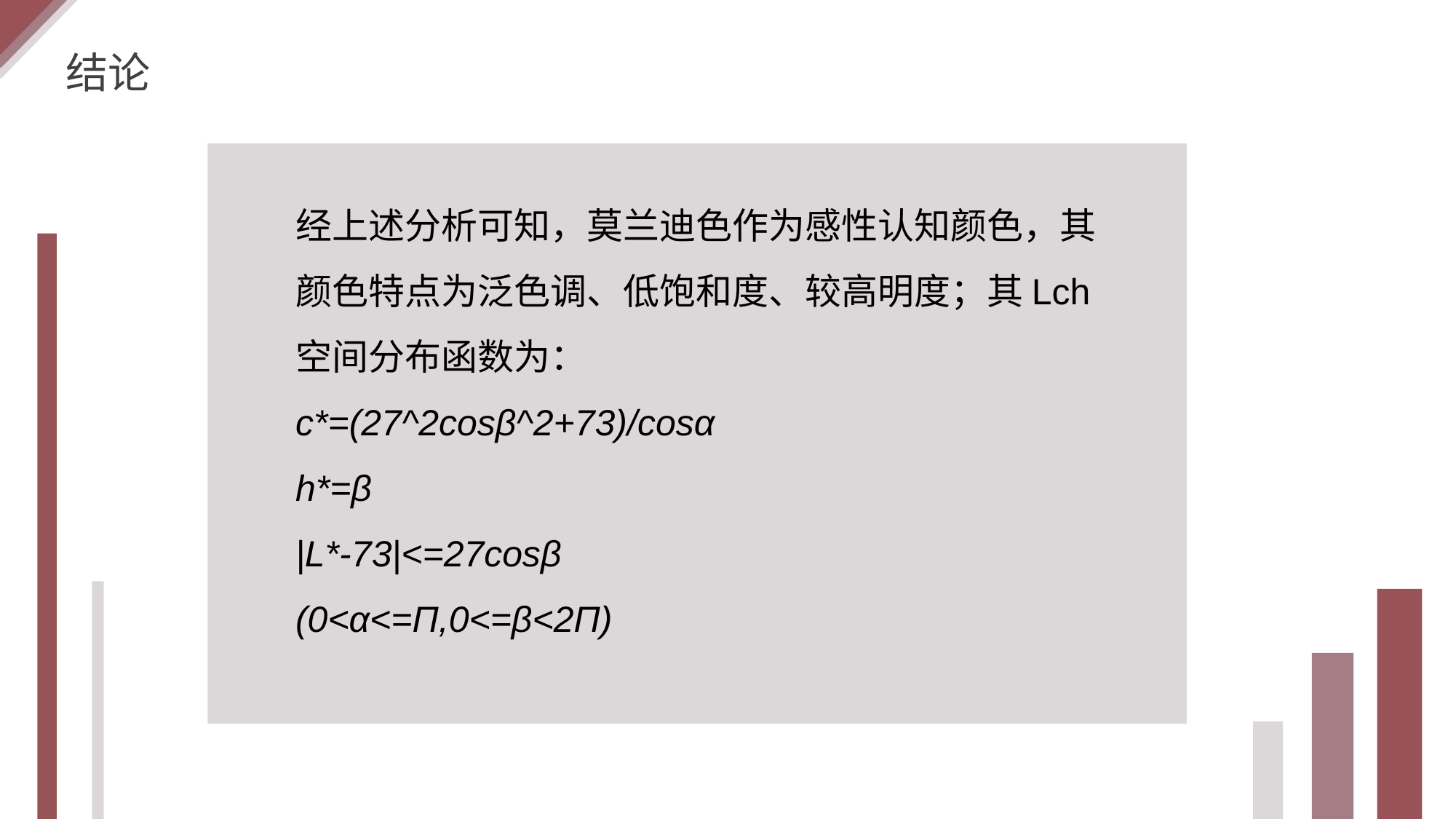

结论

经上述分析可知，莫兰迪色作为感性认知颜色，其颜色特点为泛色调、低饱和度、较高明度；其Lch空间分布函数为：
c*=(27^2cosβ^2+73)/cosα
h*=β
|L*-73|<=27cosβ
(0<α<=Π,0<=β<2Π)